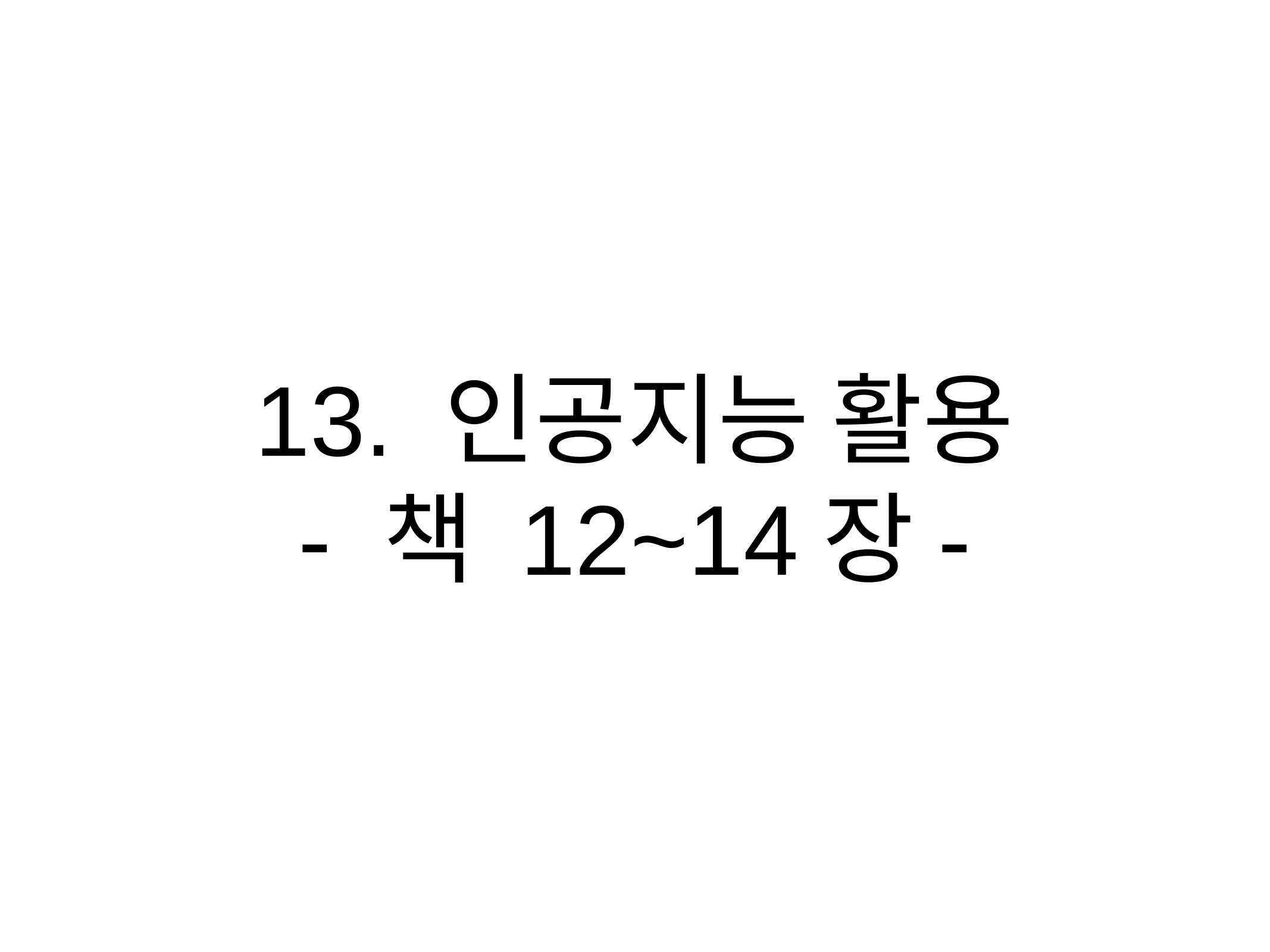

# 13. 인공지능 활용
- 책 12~14장-